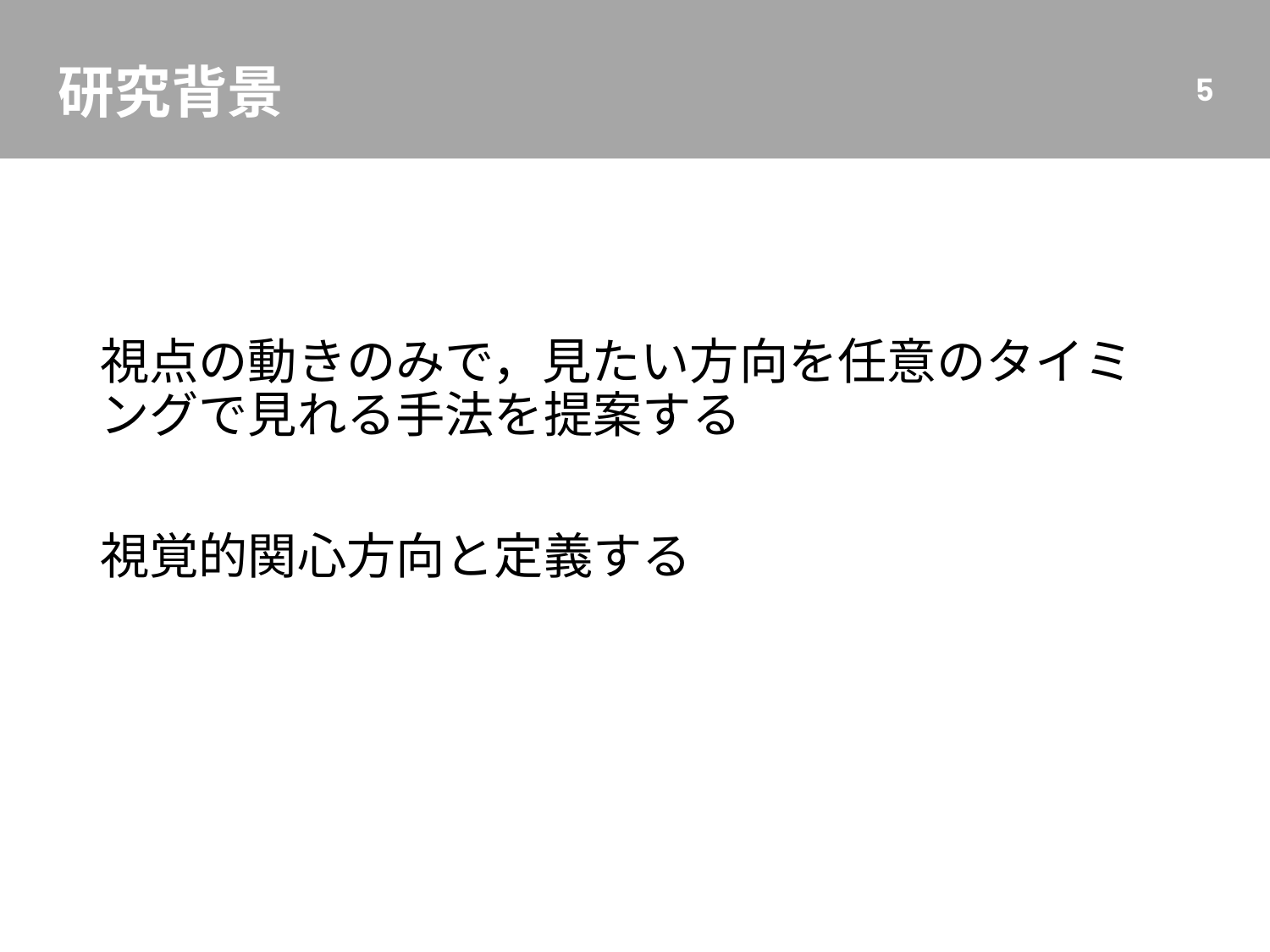

# 研究背景
5

視点の動きのみで，見たい方向を任意のタイミングで見れる手法を提案する

視覚的関心方向と定義する